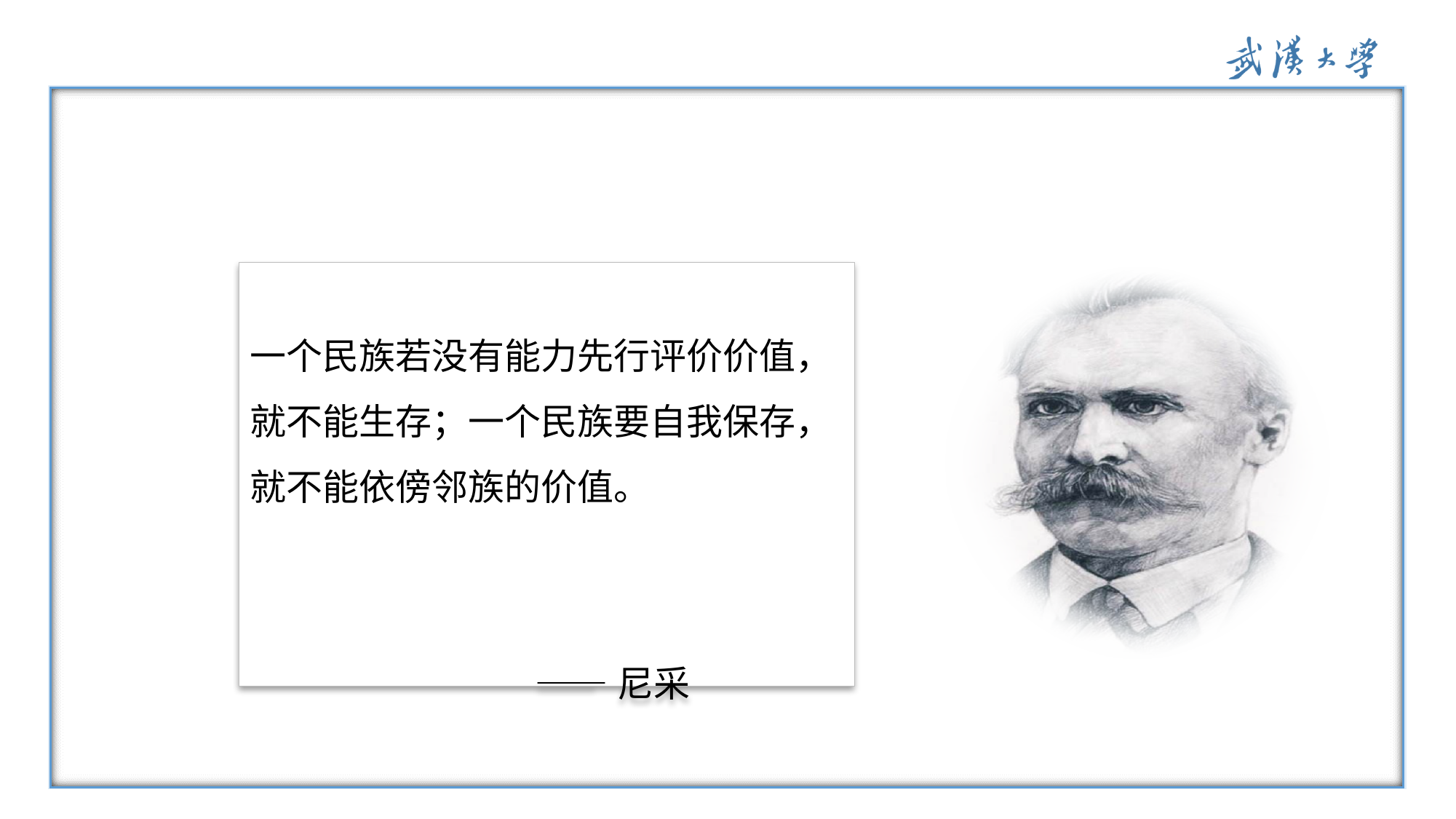

一个民族若没有能力先行评价价值，就不能生存；一个民族要自我保存，就不能依傍邻族的价值。

                                   ——尼采